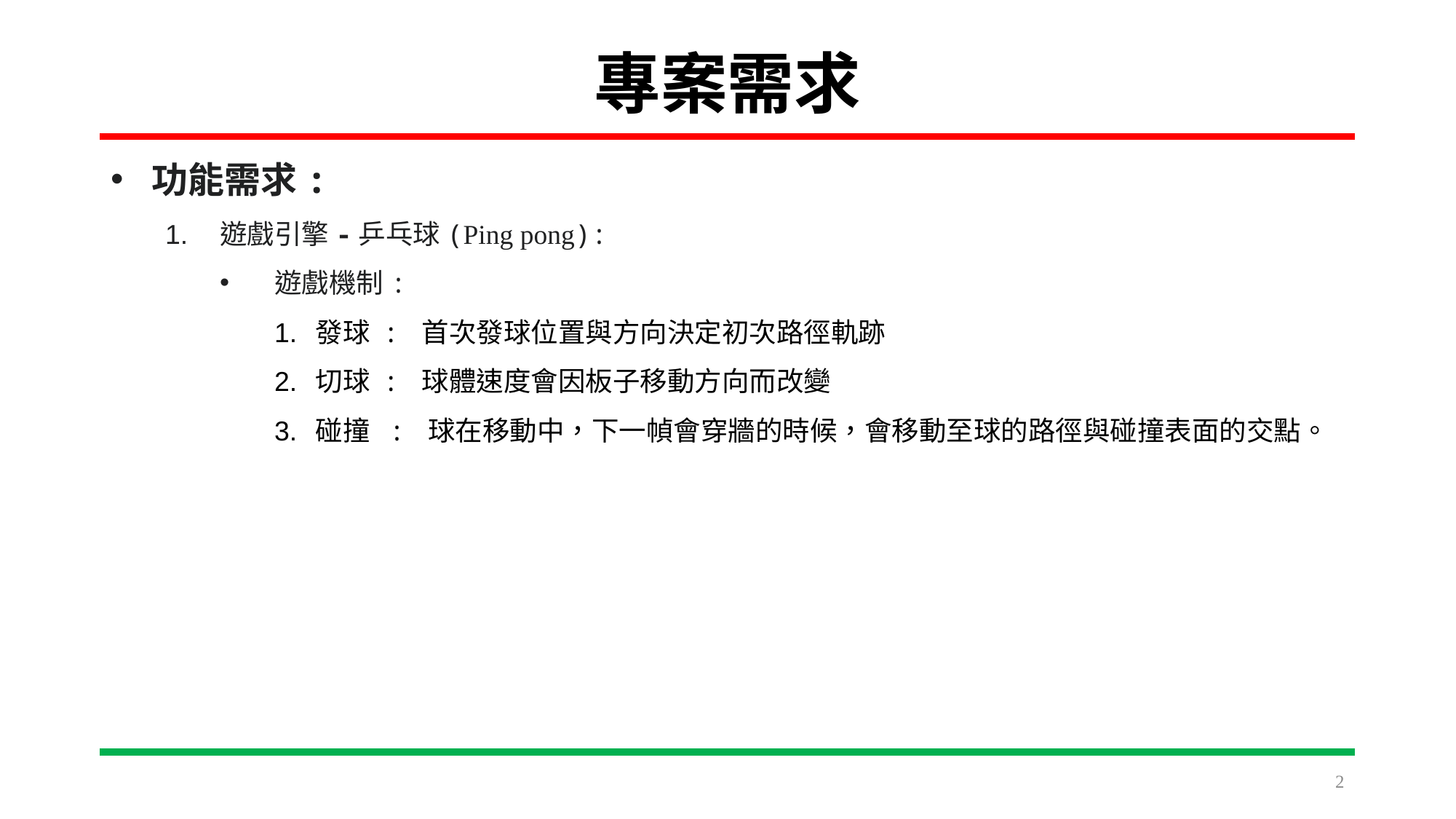

# 專案需求
功能需求:
遊戲引擎-乒乓球(Ping pong):
遊戲機制:
發球 : 首次發球位置與方向決定初次路徑軌跡
切球 : 球體速度會因板子移動方向而改變
碰撞  : 球在移動中，下一幀會穿牆的時候，會移動至球的路徑與碰撞表面的交點。

2